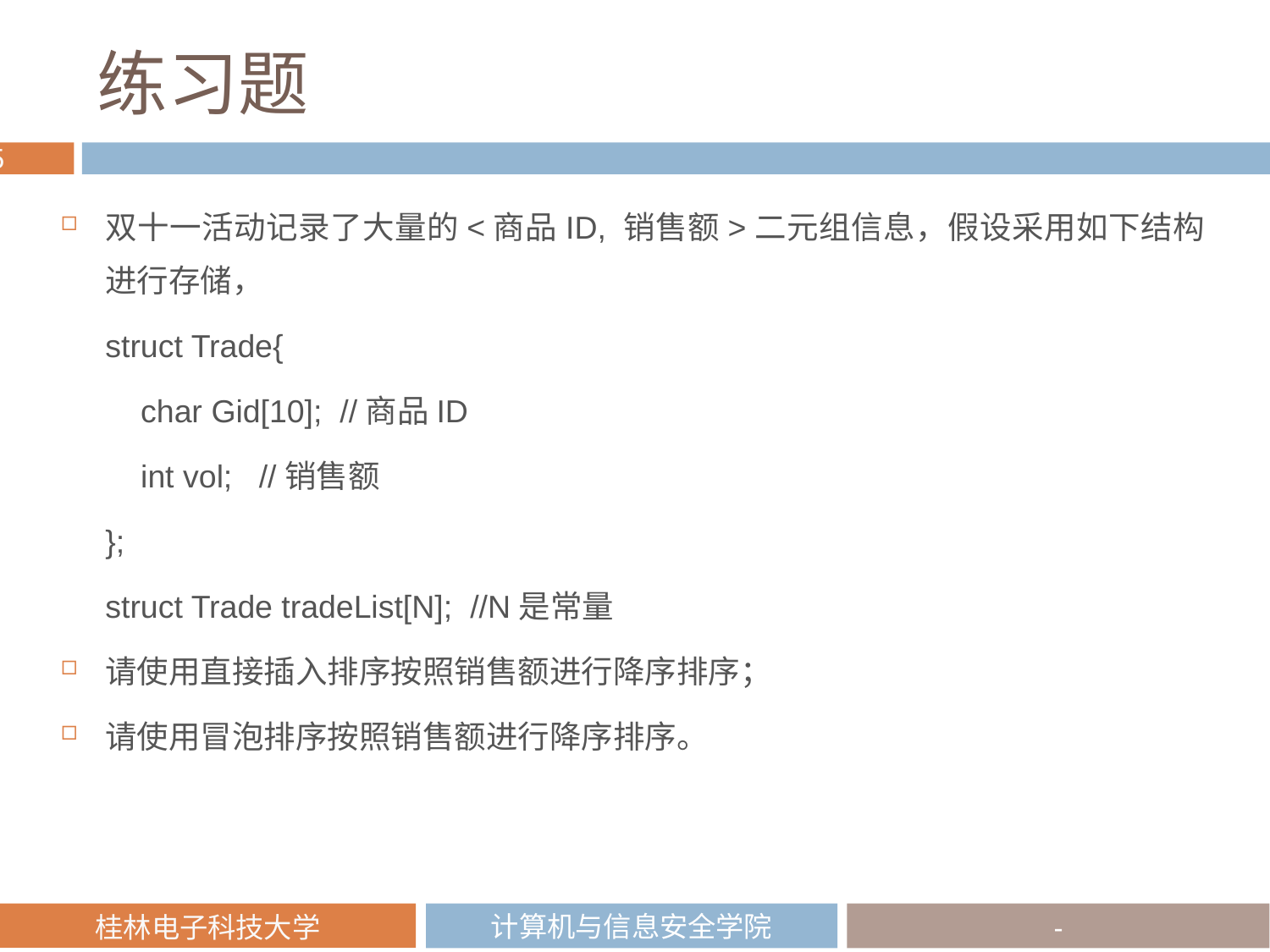

# 练习题
双十一活动记录了大量的<商品ID, 销售额>二元组信息，假设采用如下结构进行存储，
     struct Trade{
         char Gid[10];  //商品ID
         int vol;   //销售额
     };
     struct Trade tradeList[N];  //N是常量
请使用直接插入排序按照销售额进行降序排序；
请使用冒泡排序按照销售额进行降序排序。